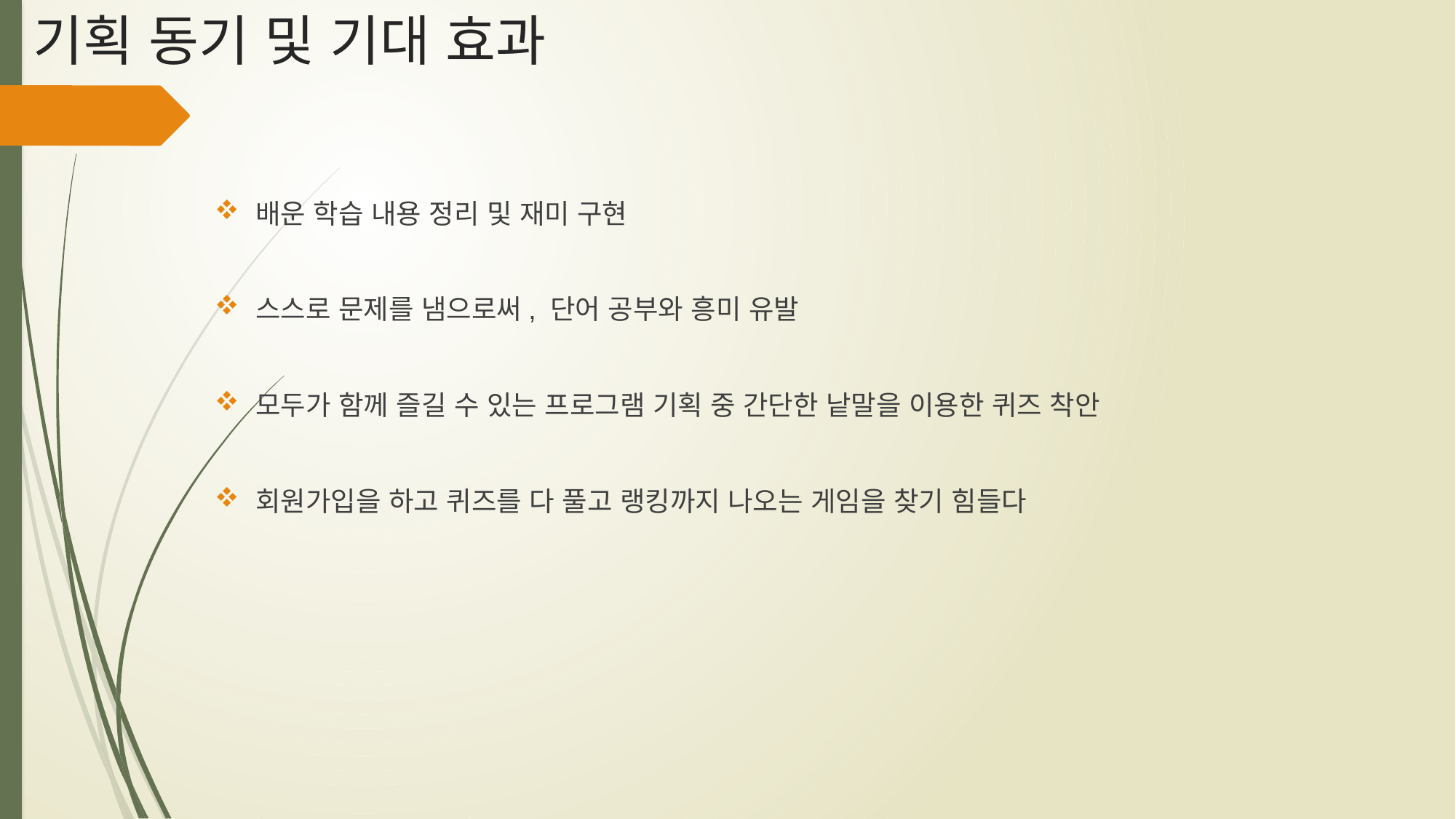

# 기획 동기 및 기대 효과
배운 학습 내용 정리 및 재미 구현

스스로 문제를 냄으로써, 단어 공부와 흥미 유발

모두가 함께 즐길 수 있는 프로그램 기획 중 간단한 낱말을 이용한 퀴즈 착안

회원가입을 하고 퀴즈를 다 풀고 랭킹까지 나오는 게임을 찾기 힘들다